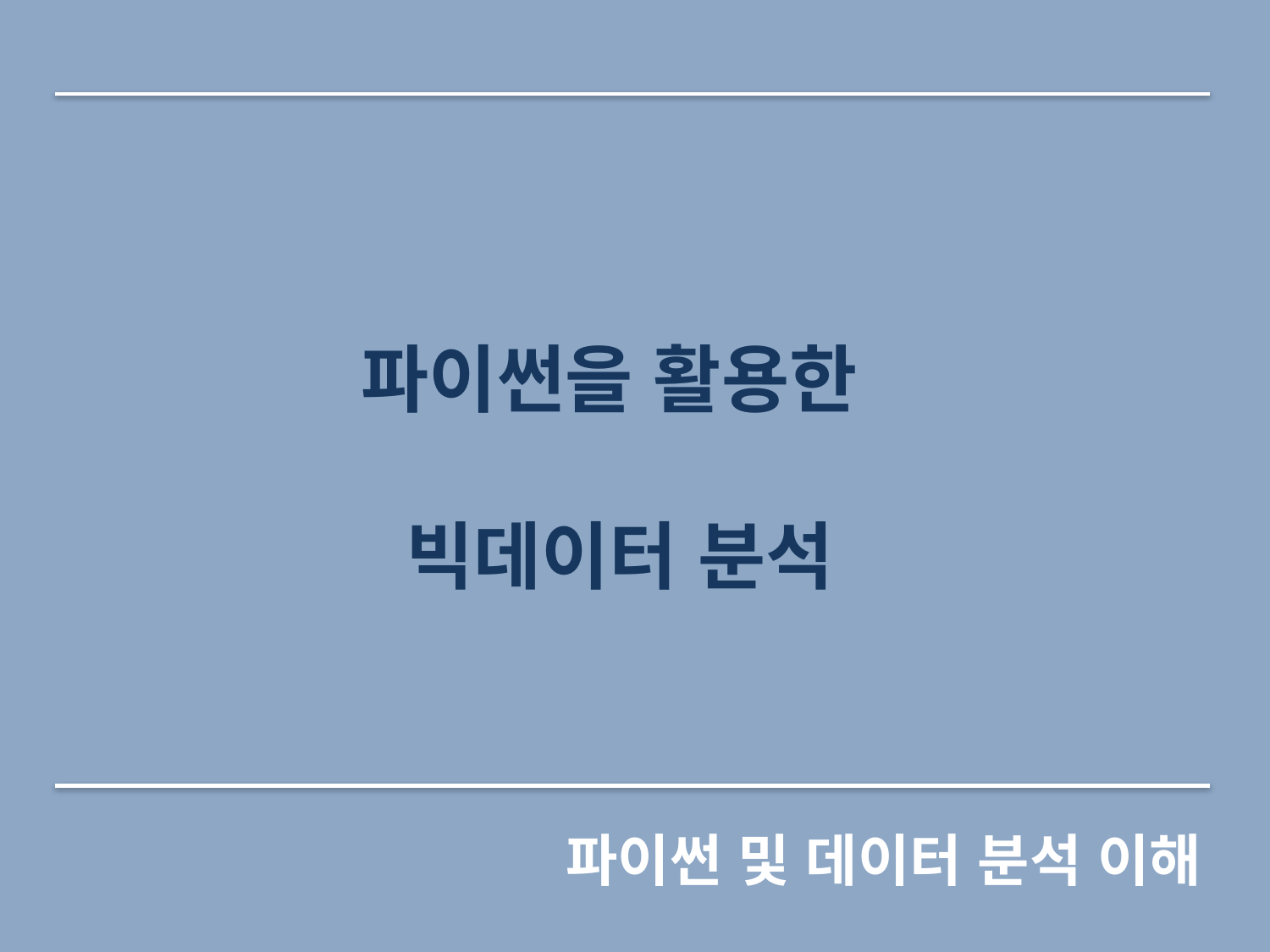

파이썬을 활용한
빅데이터 분석
# 파이썬 및 데이터 분석 이해